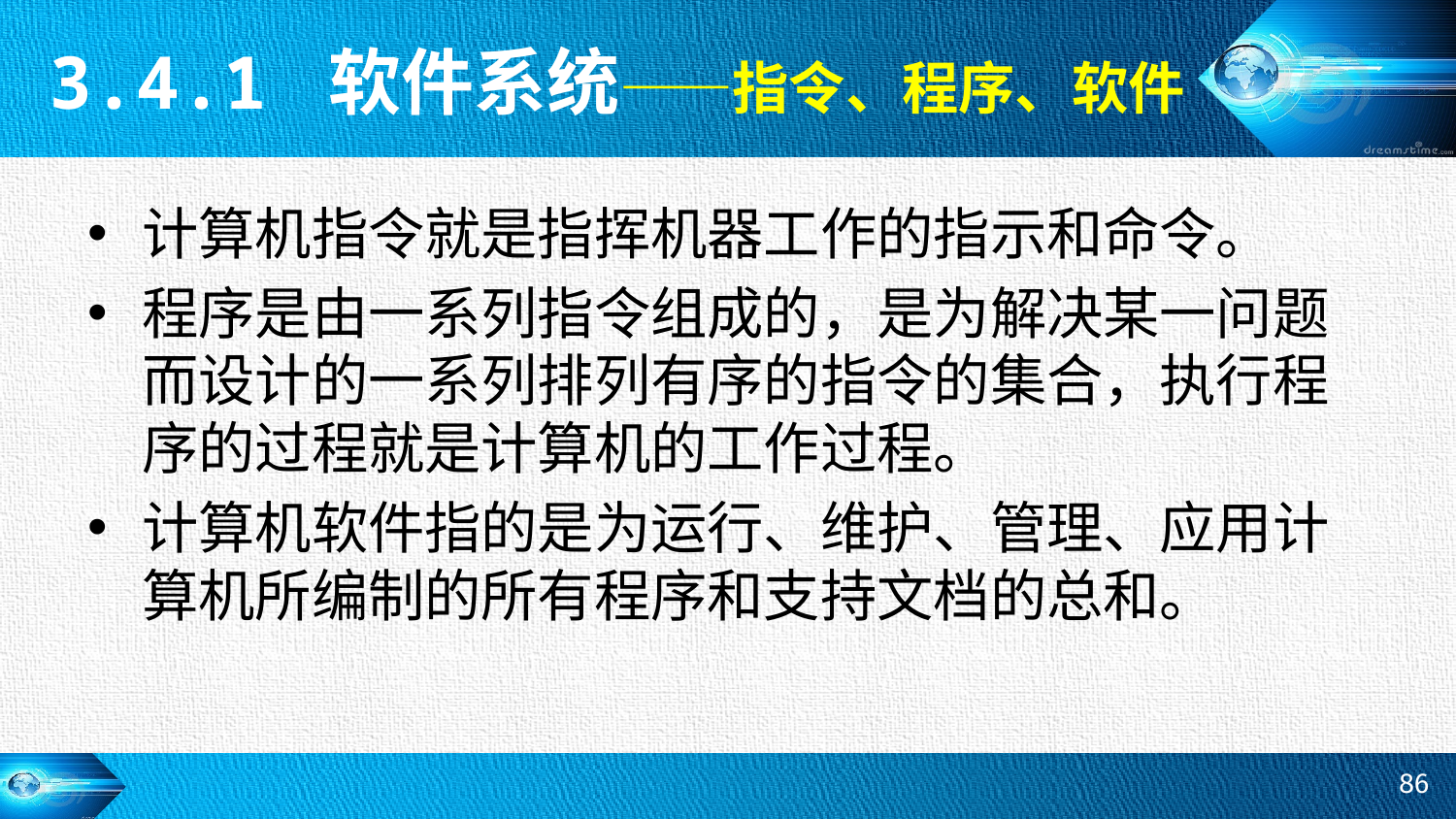

3.4.1 软件系统——指令、程序、软件
计算机指令就是指挥机器工作的指示和命令。
程序是由一系列指令组成的，是为解决某一问题而设计的一系列排列有序的指令的集合，执行程序的过程就是计算机的工作过程。
计算机软件指的是为运行、维护、管理、应用计算机所编制的所有程序和支持文档的总和。
86